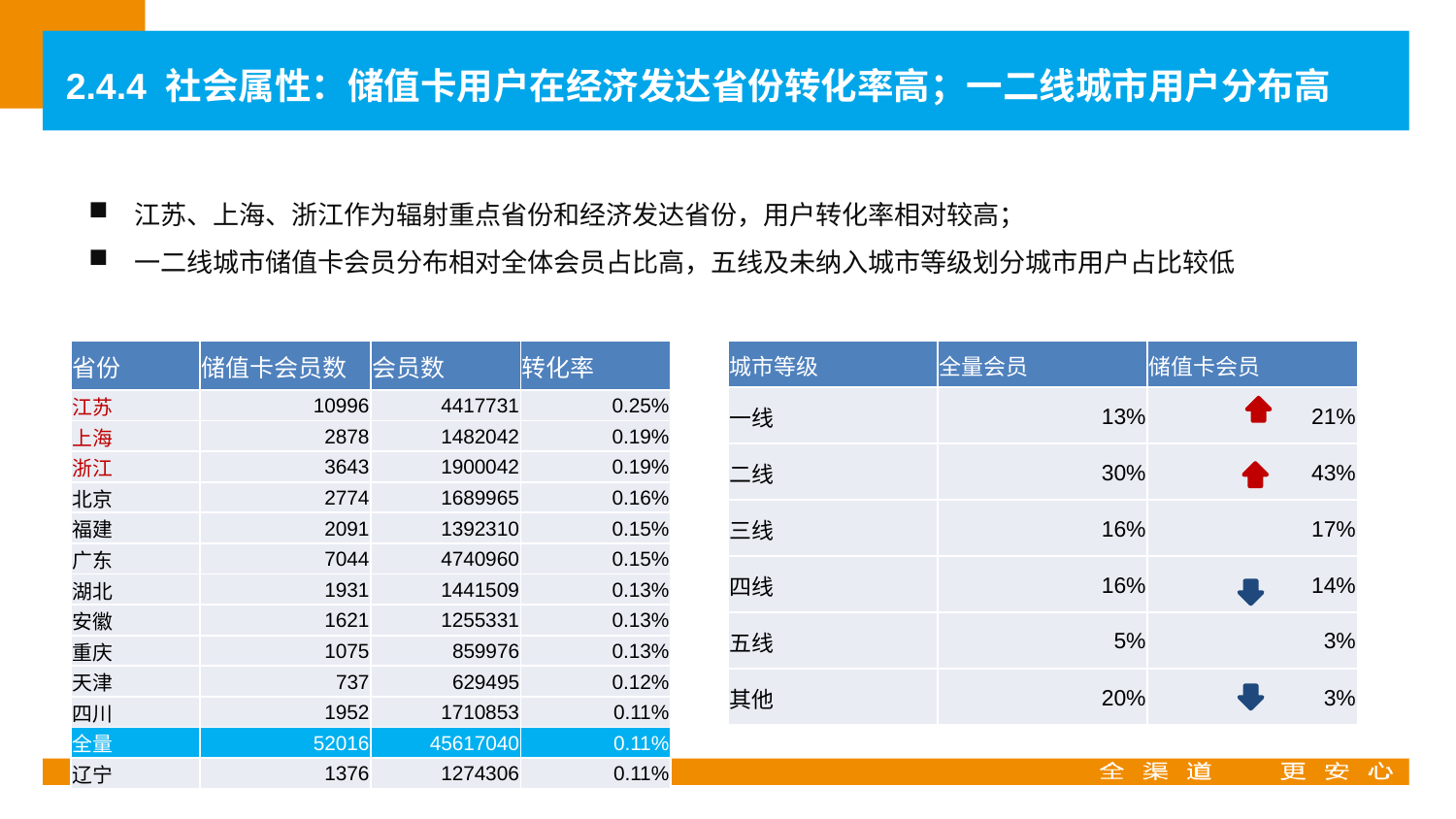

2.4.4 社会属性：储值卡用户在经济发达省份转化率高；一二线城市用户分布高
江苏、上海、浙江作为辐射重点省份和经济发达省份，用户转化率相对较高；
一二线城市储值卡会员分布相对全体会员占比高，五线及未纳入城市等级划分城市用户占比较低
| 城市等级 | 全量会员 | 储值卡会员 |
| --- | --- | --- |
| 一线 | 13% | 21% |
| 二线 | 30% | 43% |
| 三线 | 16% | 17% |
| 四线 | 16% | 14% |
| 五线 | 5% | 3% |
| 其他 | 20% | 3% |
| 省份 | 储值卡会员数 | 会员数 | 转化率 |
| --- | --- | --- | --- |
| 江苏 | 10996 | 4417731 | 0.25% |
| 上海 | 2878 | 1482042 | 0.19% |
| 浙江 | 3643 | 1900042 | 0.19% |
| 北京 | 2774 | 1689965 | 0.16% |
| 福建 | 2091 | 1392310 | 0.15% |
| 广东 | 7044 | 4740960 | 0.15% |
| 湖北 | 1931 | 1441509 | 0.13% |
| 安徽 | 1621 | 1255331 | 0.13% |
| 重庆 | 1075 | 859976 | 0.13% |
| 天津 | 737 | 629495 | 0.12% |
| 四川 | 1952 | 1710853 | 0.11% |
| 全量 | 52016 | 45617040 | 0.11% |
| 辽宁 | 1376 | 1274306 | 0.11% |